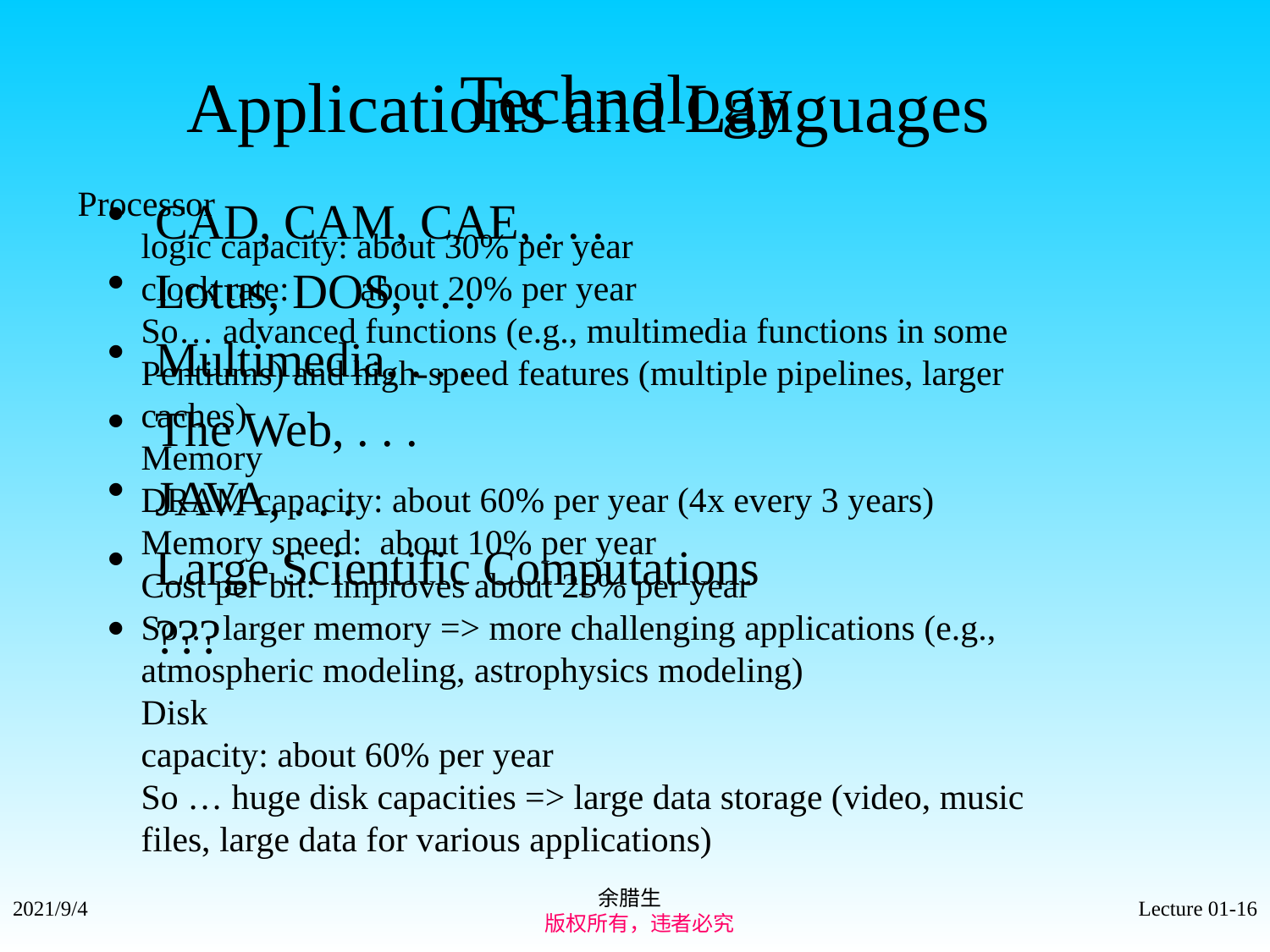

# Technology
Applications and Languages
Processor
logic capacity: about 30% per year
clock rate:        about 20% per year
So… advanced functions (e.g., multimedia functions in some Pentiums) and high-speed features (multiple pipelines, larger caches)
Memory
DRAM capacity: about 60% per year (4x every 3 years)
Memory speed:  about 10% per year
Cost per bit:  improves about 25% per year
So… larger memory => more challenging applications (e.g., atmospheric modeling, astrophysics modeling)
Disk
capacity: about 60% per year
So … huge disk capacities => large data storage (video, music files, large data for various applications)
CAD, CAM, CAE, . . .
Lotus, DOS, . . .
Multimedia, . . .
The Web, . . .
JAVA, . . .
Large Scientific Computations
???
余腊生
 版权所有，违者必究
2021/9/4
Lecture 01-16